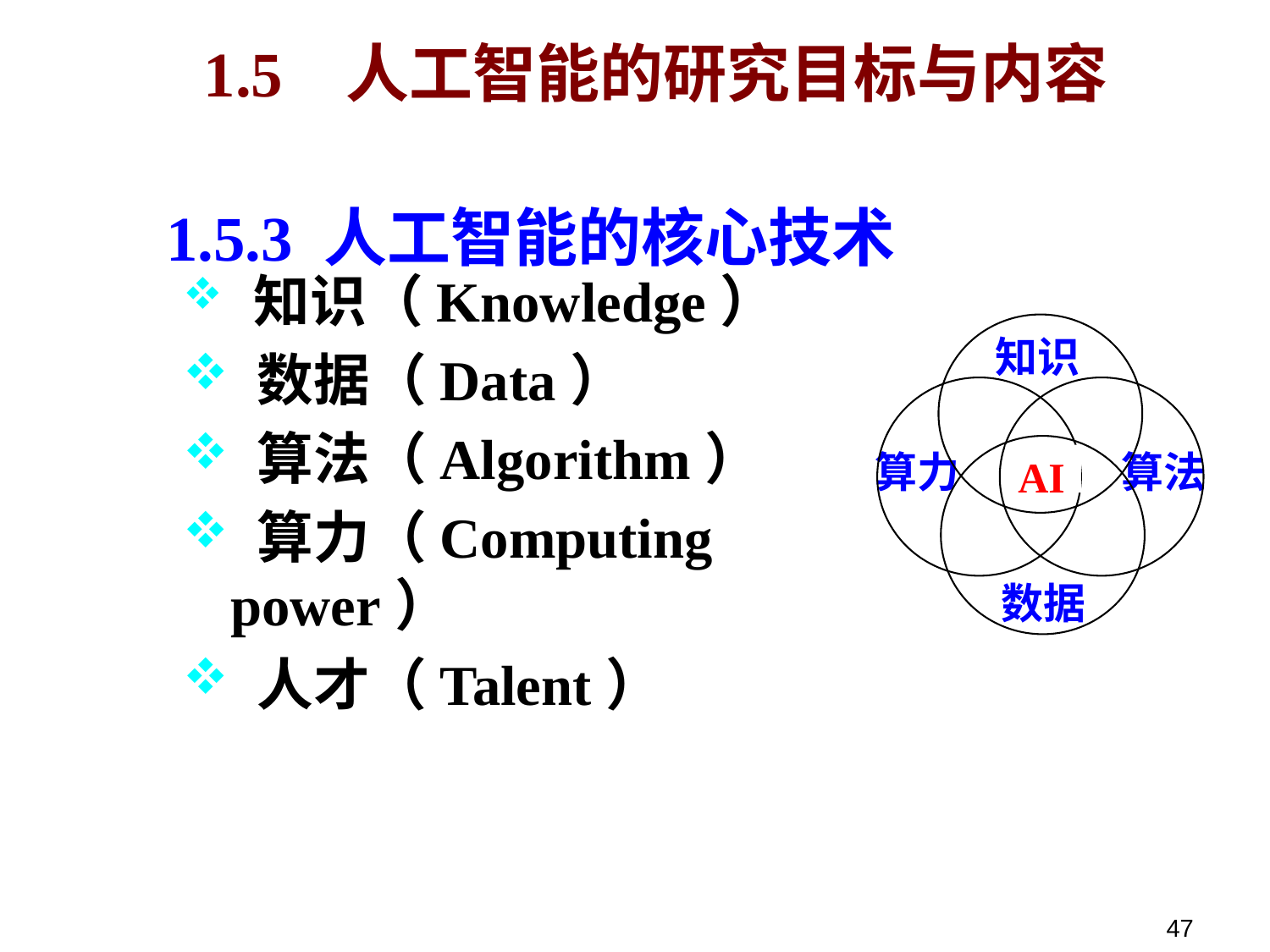

# 1.5   人工智能的研究目标与内容
1.5.3 人工智能的核心技术

 知识（Knowledge）
 数据（Data）
 算法（Algorithm）
 算力（Computing power）
 人才（Talent）

AI
算力

知识
数据
算法
47